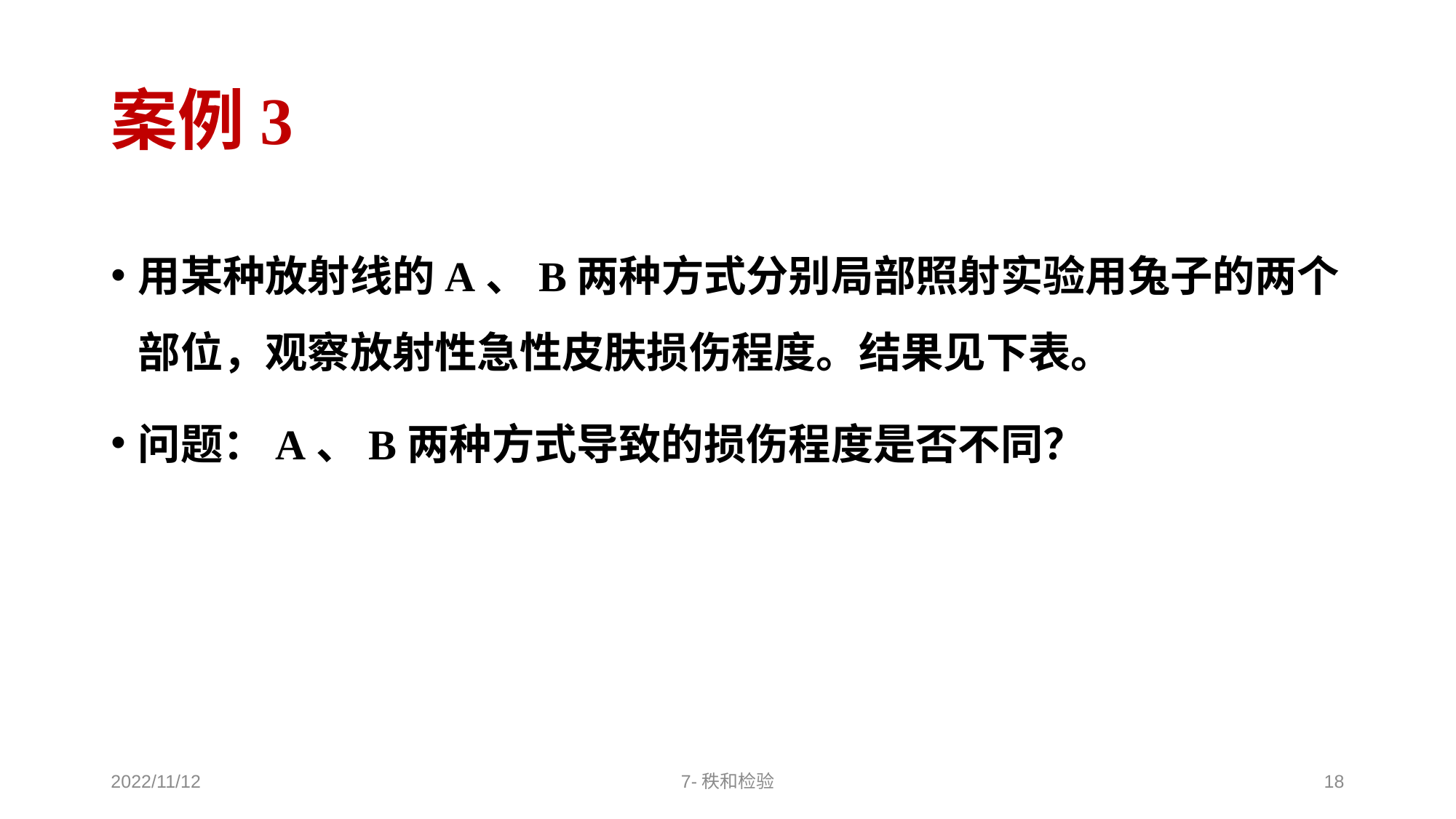

# 案例3
用某种放射线的A、B两种方式分别局部照射实验用兔子的两个部位，观察放射性急性皮肤损伤程度。结果见下表。
问题：A、B两种方式导致的损伤程度是否不同？
2022/11/12
7-秩和检验
18